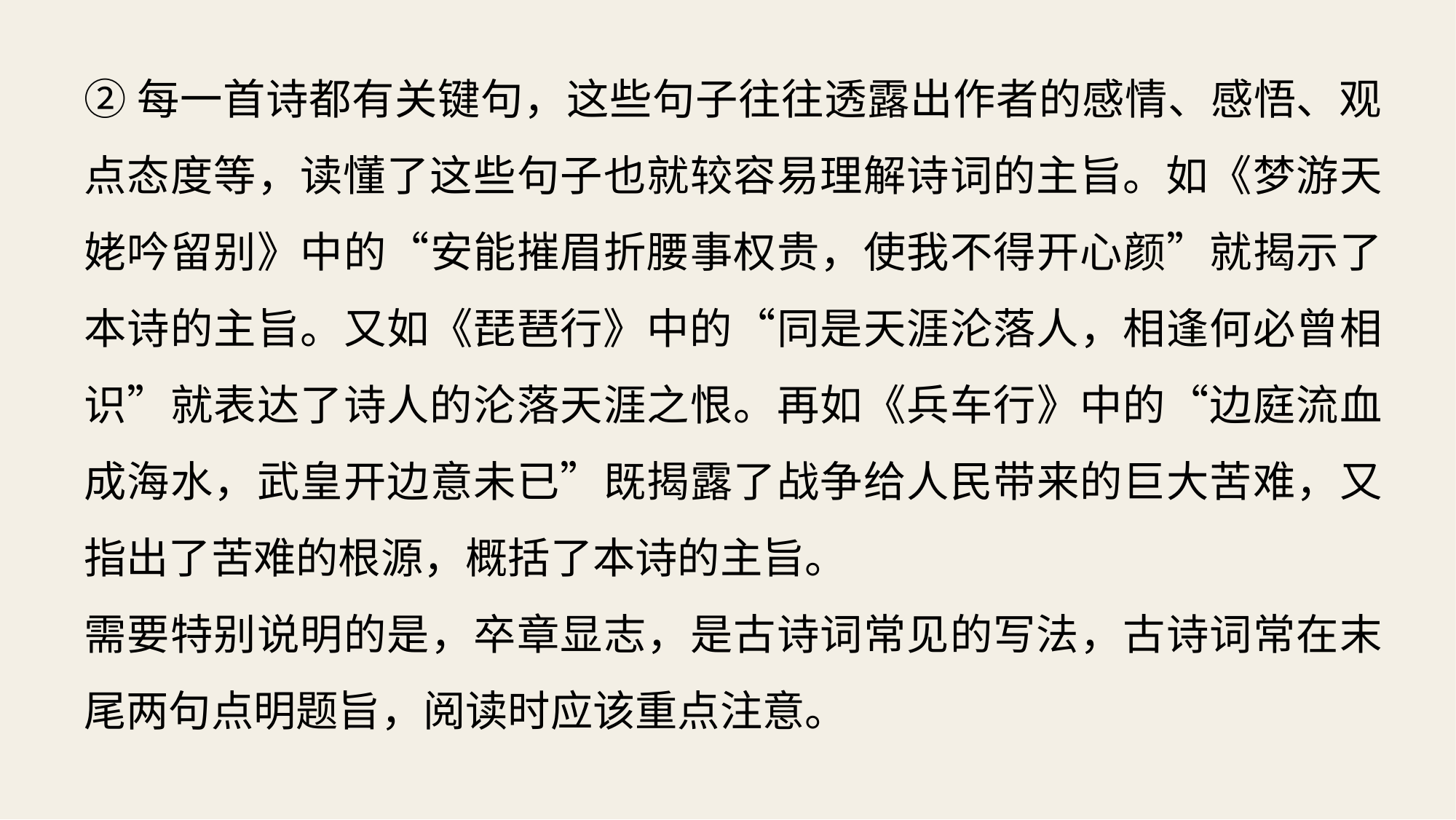

②每一首诗都有关键句，这些句子往往透露出作者的感情、感悟、观点态度等，读懂了这些句子也就较容易理解诗词的主旨。如《梦游天姥吟留别》中的“安能摧眉折腰事权贵，使我不得开心颜”就揭示了本诗的主旨。又如《琵琶行》中的“同是天涯沦落人，相逢何必曾相识”就表达了诗人的沦落天涯之恨。再如《兵车行》中的“边庭流血成海水，武皇开边意未已”既揭露了战争给人民带来的巨大苦难，又指出了苦难的根源，概括了本诗的主旨。
需要特别说明的是，卒章显志，是古诗词常见的写法，古诗词常在末尾两句点明题旨，阅读时应该重点注意。